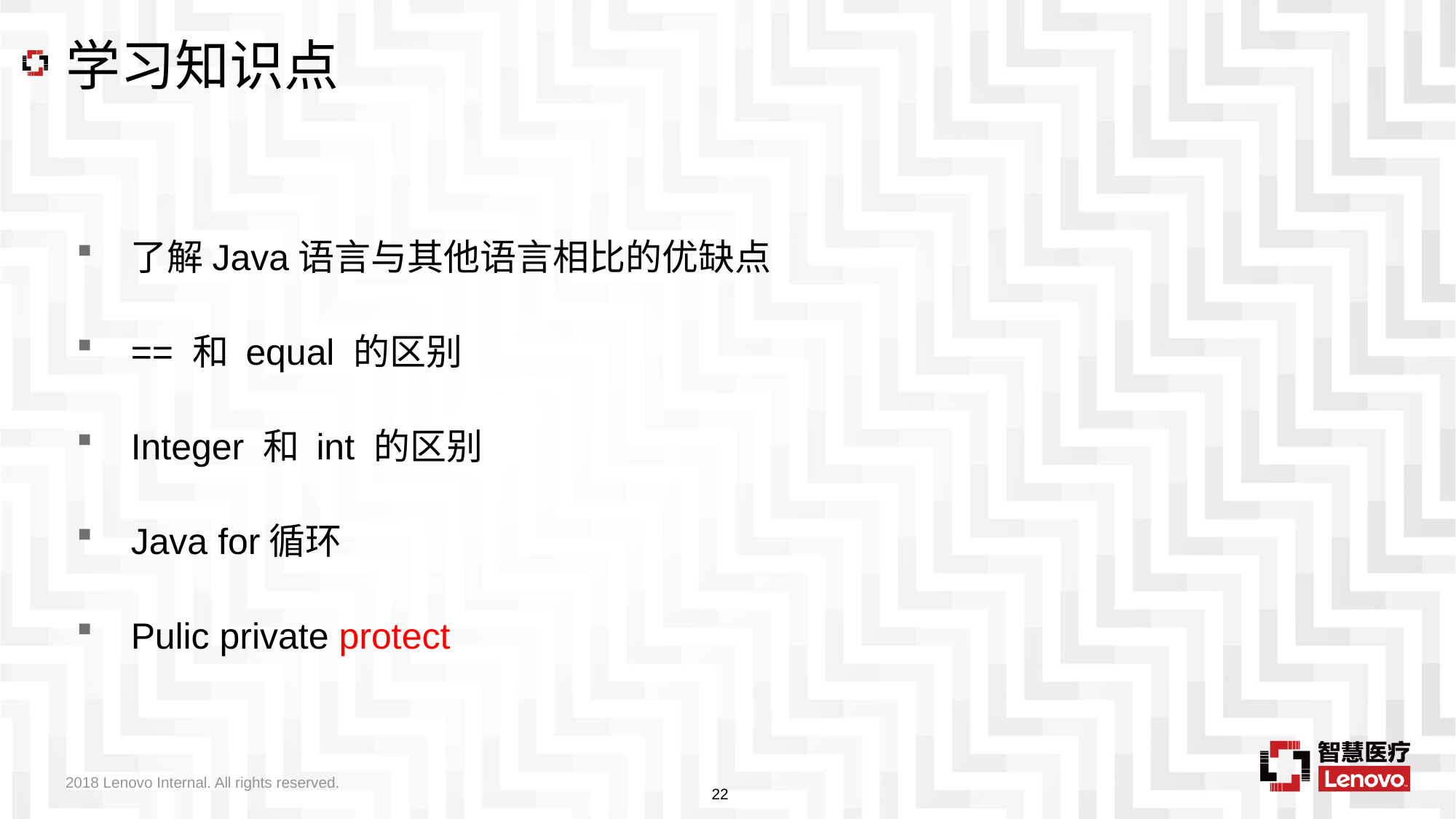

# 学习知识点
了解Java语言与其他语言相比的优缺点
== 和 equal 的区别
Integer 和 int 的区别
Java for循环
Pulic private protect

2018 Lenovo Internal. All rights reserved.